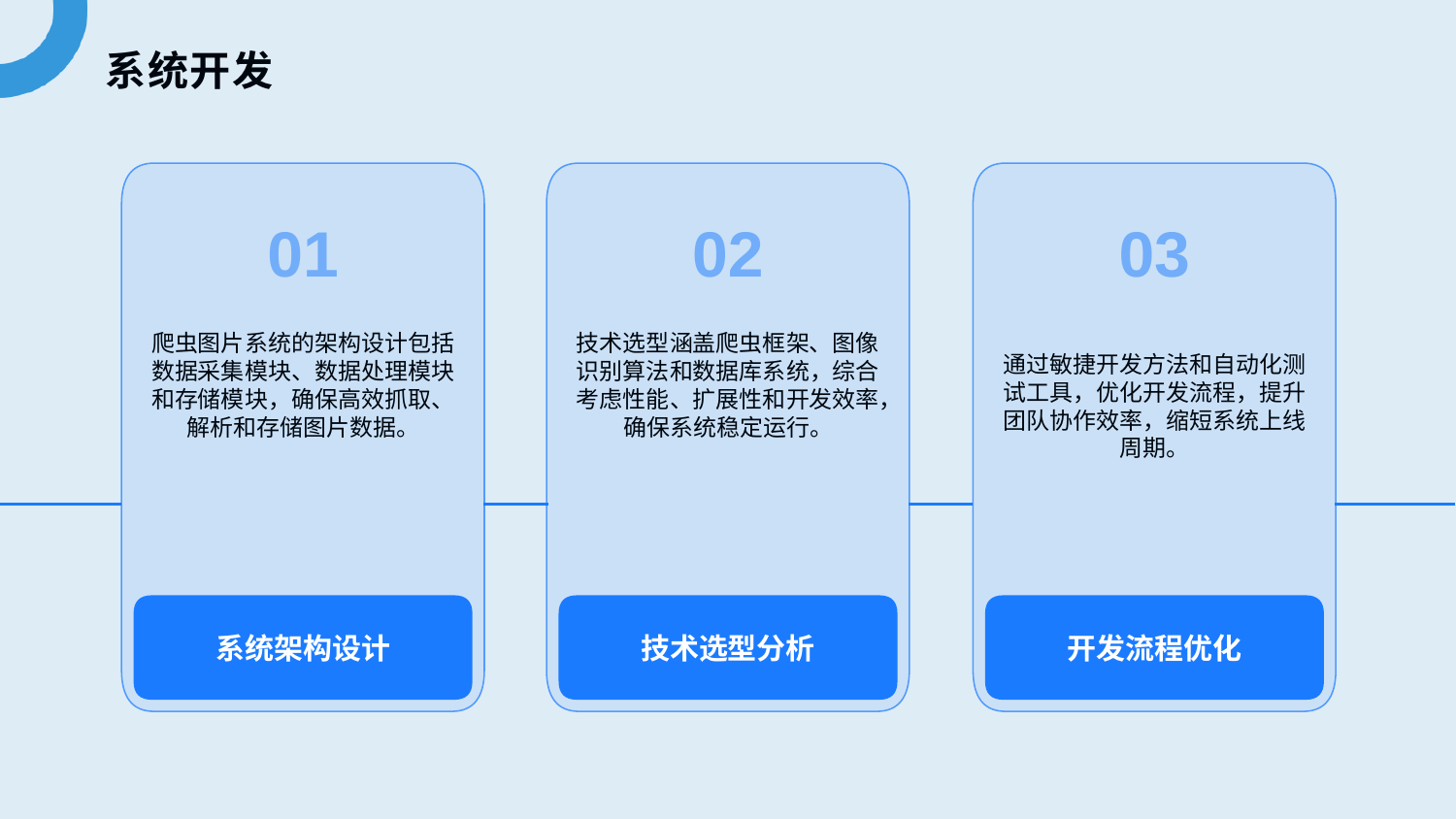

系统开发

01
03
02
爬虫图片系统的架构设计包括数据采集模块、数据处理模块和存储模块，确保高效抓取、解析和存储图片数据。
通过敏捷开发方法和自动化测试工具，优化开发流程，提升团队协作效率，缩短系统上线周期。
技术选型涵盖爬虫框架、图像识别算法和数据库系统，综合考虑性能、扩展性和开发效率，确保系统稳定运行。

系统架构设计
技术选型分析
开发流程优化